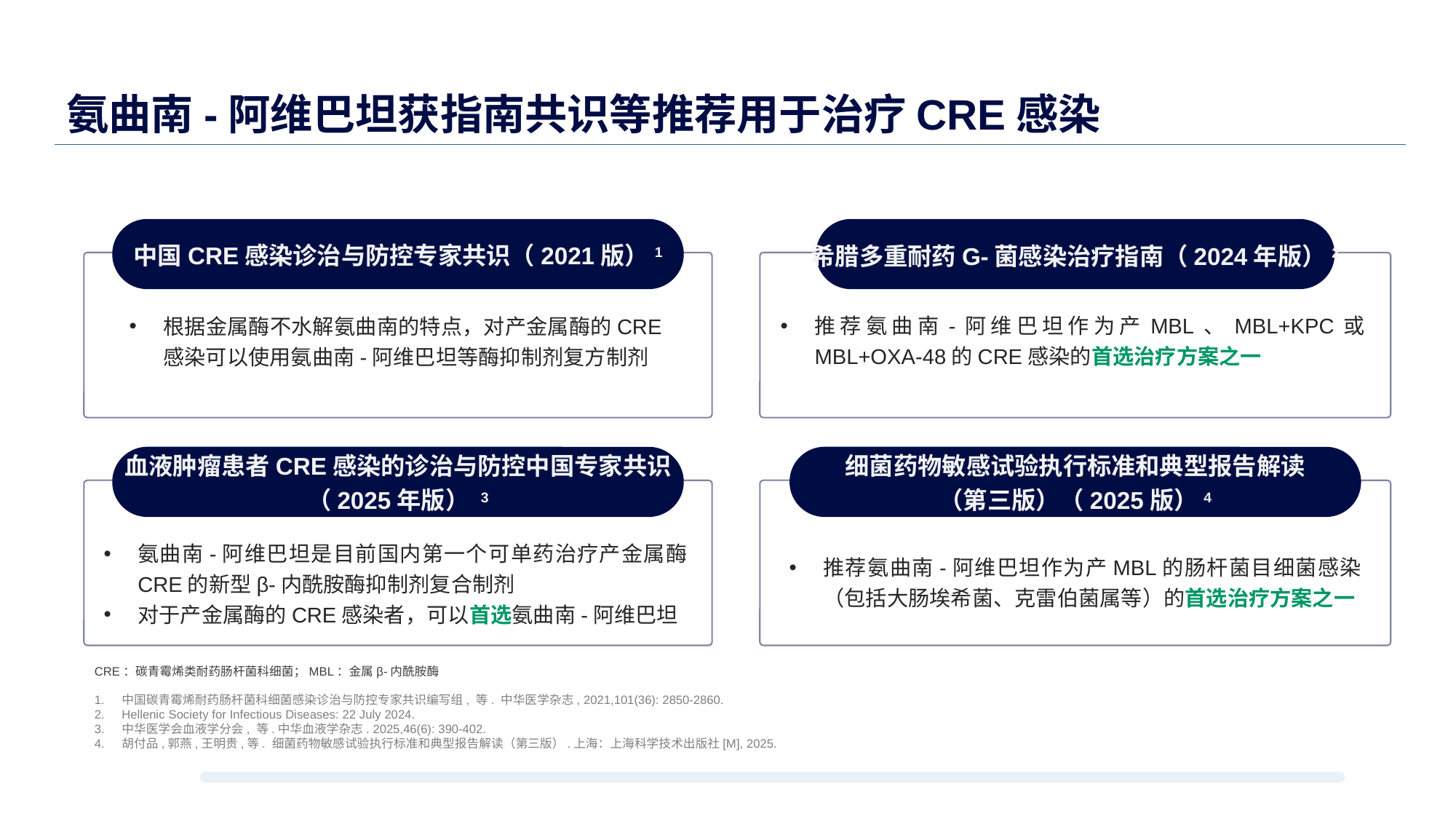

# 氨曲南-阿维巴坦获指南共识等推荐用于治疗CRE感染

中国CRE感染诊治与防控专家共识（2021版）1
希腊多重耐药G-菌感染治疗指南（2024年版）2

推荐氨曲南-阿维巴坦作为产MBL、MBL+KPC或MBL+OXA-48的CRE感染的首选治疗方案之一
根据金属酶不水解氨曲南的特点，对产金属酶的CRE感染可以使用氨曲南-阿维巴坦等酶抑制剂复方制剂

血液肿瘤患者CRE感染的诊治与防控中国专家共识
（2025年版） 3
细菌药物敏感试验执行标准和典型报告解读
（第三版）（2025版）4

氨曲南-阿维巴坦是目前国内第一个可单药治疗产金属酶CRE的新型β-内酰胺酶抑制剂复合制剂
对于产金属酶的CRE感染者，可以首选氨曲南-阿维巴坦
推荐氨曲南-阿维巴坦作为产MBL的肠杆菌目细菌感染（包括大肠埃希菌、克雷伯菌属等）的首选治疗方案之一
CRE：碳青霉烯类耐药肠杆菌科细菌；MBL：金属β-内酰胺酶
中国碳青霉烯耐药肠杆菌科细菌感染诊治与防控专家共识编写组, 等. 中华医学杂志, 2021,101(36): 2850-2860.
Hellenic Society for Infectious Diseases: 22 July 2024.
中华医学会血液学分会, 等.中华血液学杂志. 2025,46(6): 390-402.
胡付品,郭燕,王明贵,等. 细菌药物敏感试验执行标准和典型报告解读（第三版）.上海：上海科学技术出版社[M], 2025.